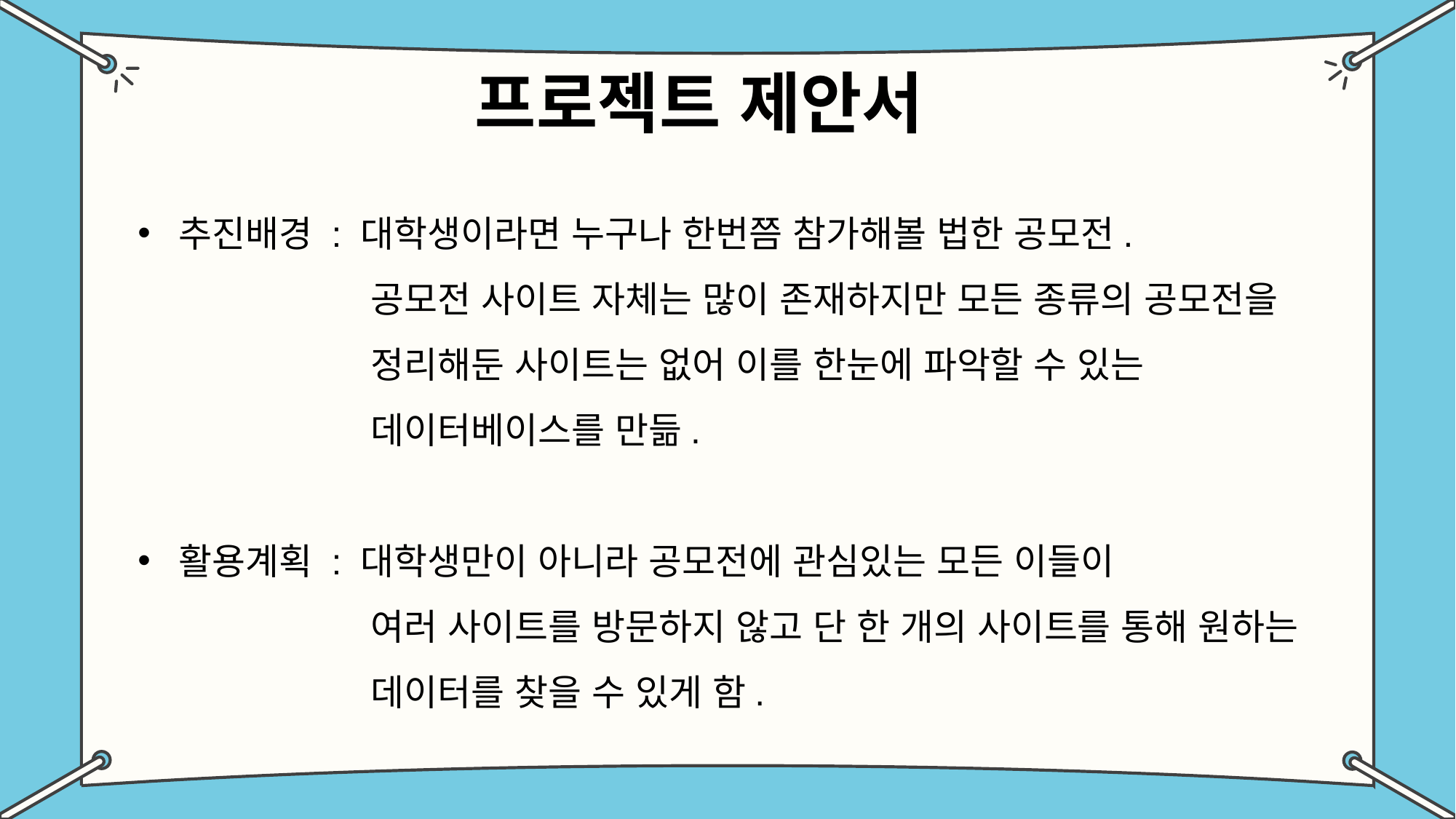

프로젝트 제안서
추진배경 : 대학생이라면 누구나 한번쯤 참가해볼 법한 공모전.
                      공모전 사이트 자체는 많이 존재하지만 모든 종류의 공모전을
                      정리해둔 사이트는 없어 이를 한눈에 파악할 수 있는
                      데이터베이스를 만듦.

활용계획 : 대학생만이 아니라 공모전에 관심있는 모든 이들이
                      여러 사이트를 방문하지 않고 단 한 개의 사이트를 통해 원하는
                      데이터를 찾을 수 있게 함.